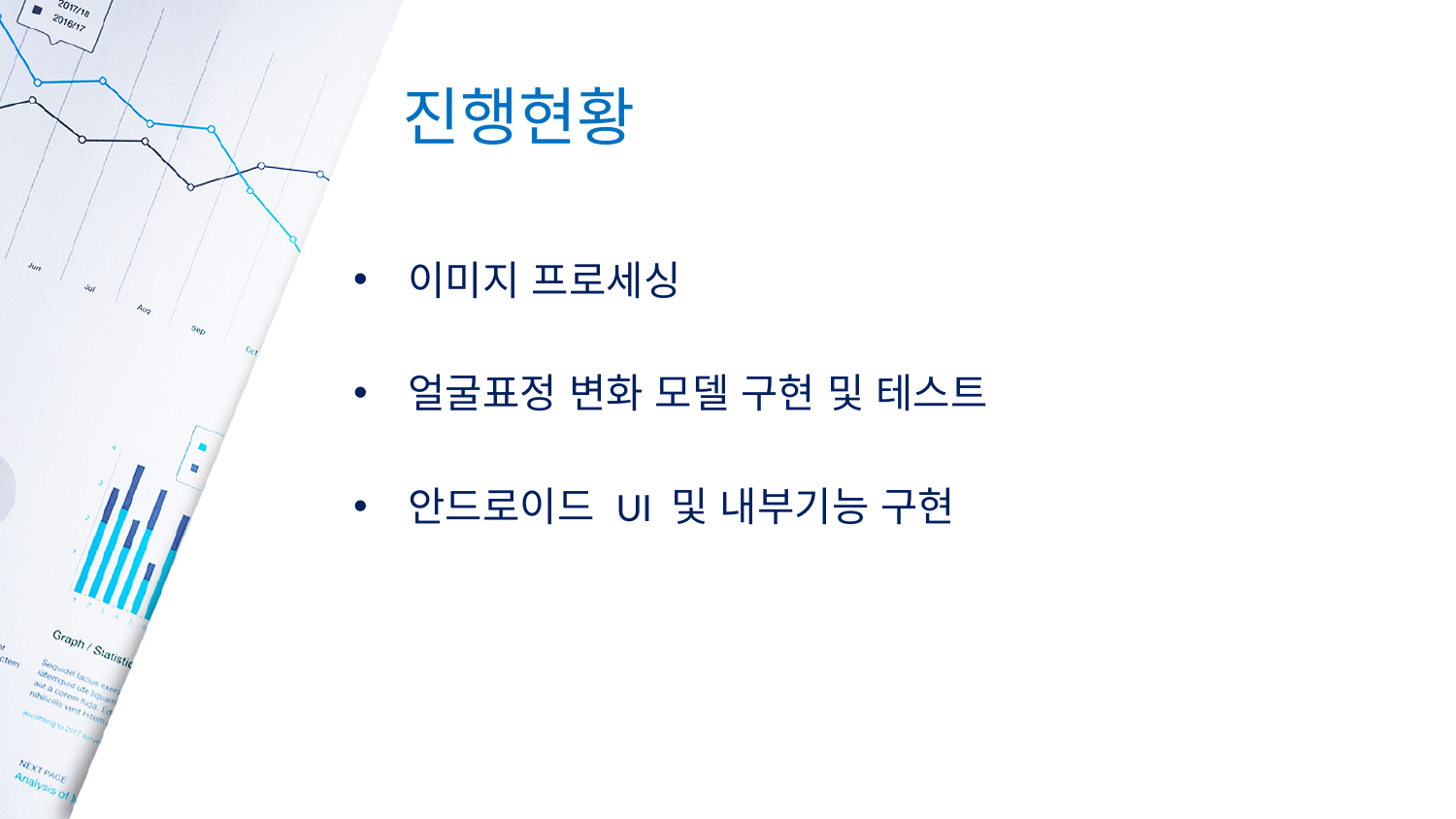

# 진행현황

이미지 프로세싱

얼굴표정 변화 모델 구현 및 테스트

안드로이드 UI 및 내부기능 구현